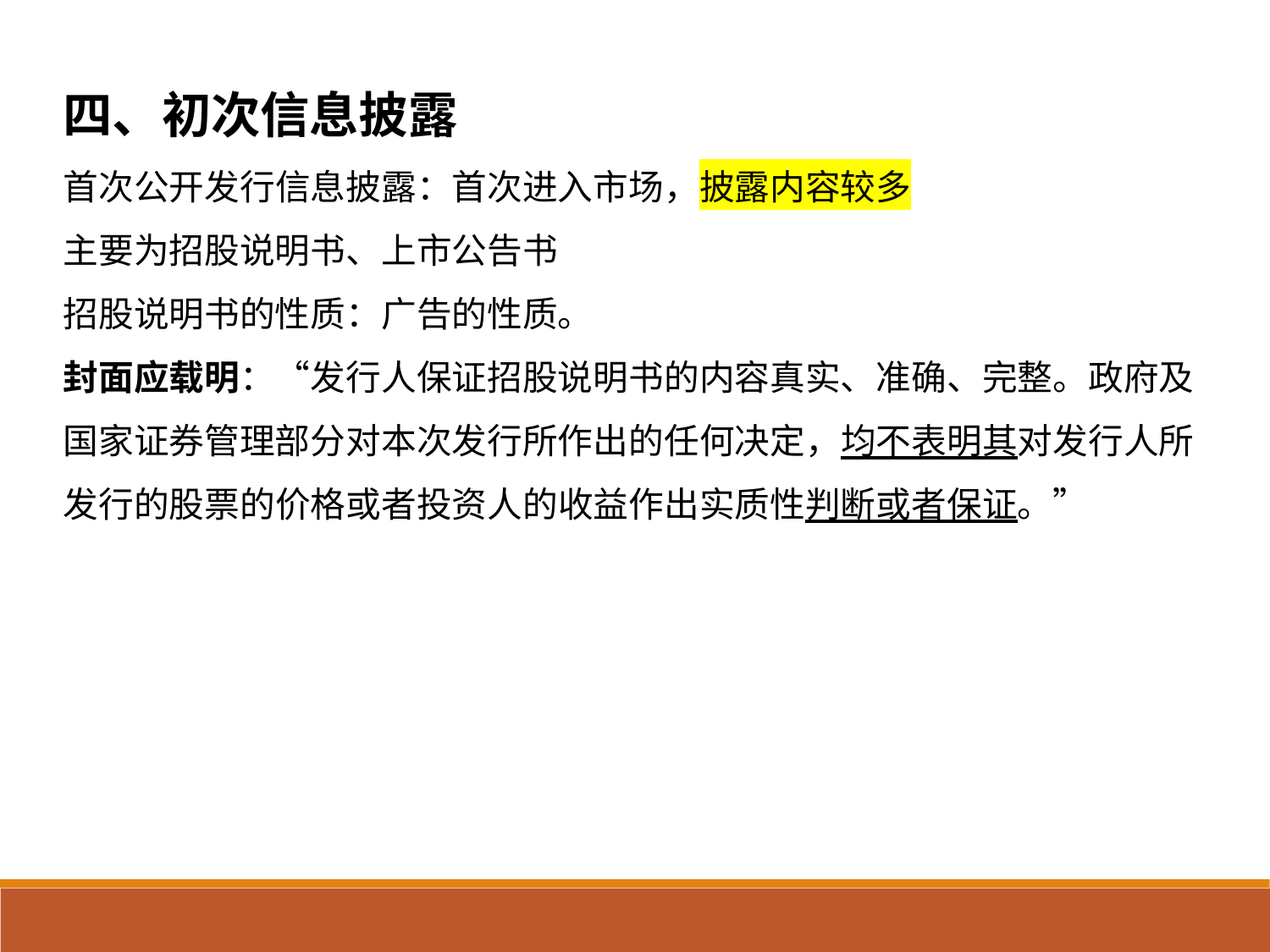

四、初次信息披露
首次公开发行信息披露：首次进入市场，披露内容较多
主要为招股说明书、上市公告书
招股说明书的性质：广告的性质。
封面应载明：“发行人保证招股说明书的内容真实、准确、完整。政府及国家证券管理部分对本次发行所作出的任何决定，均不表明其对发行人所发行的股票的价格或者投资人的收益作出实质性判断或者保证。”